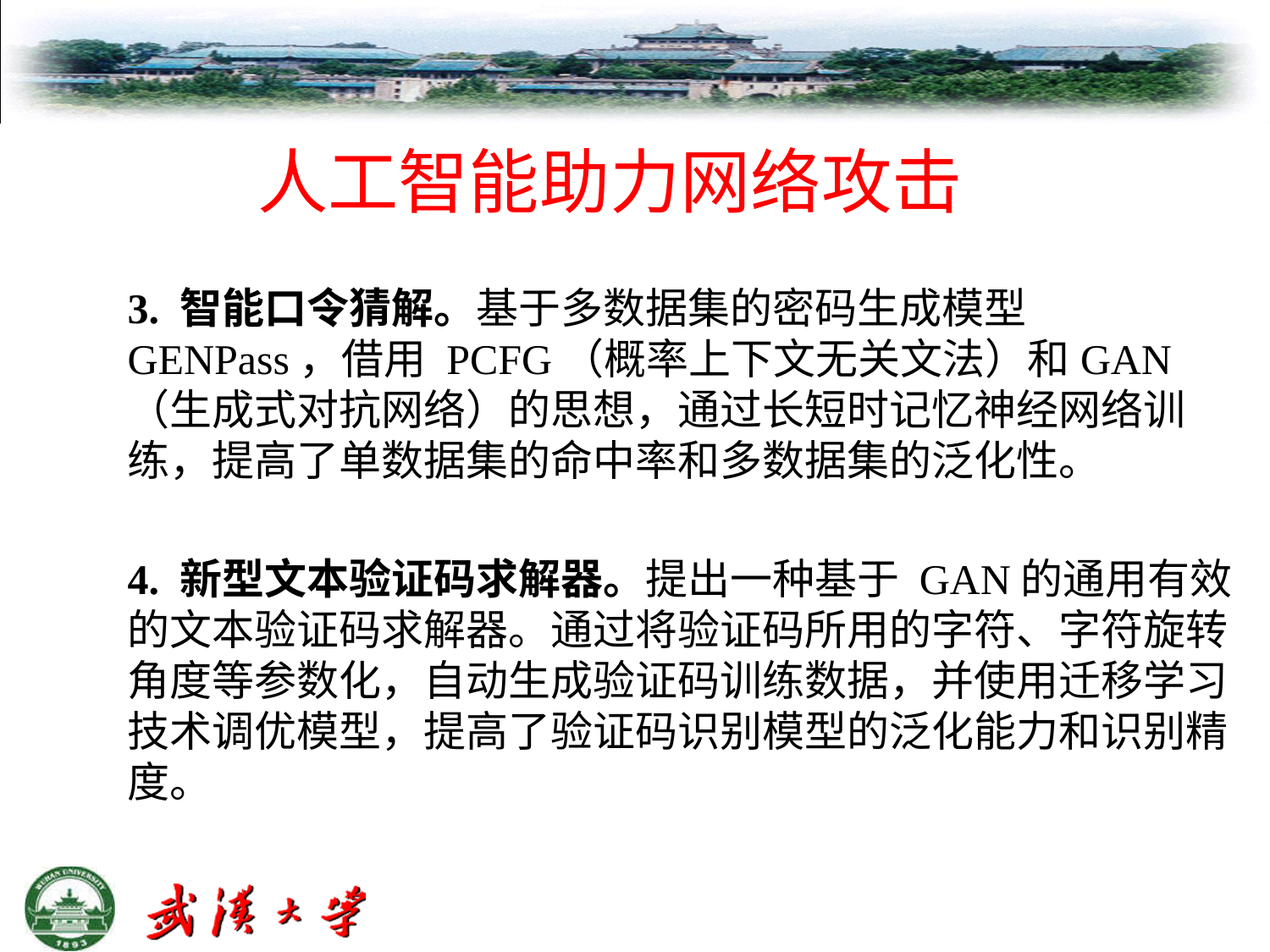

# 人工智能助力网络攻击
3. 智能口令猜解。基于多数据集的密码生成模型 GENPass，借用 PCFG（概率上下文无关文法）和GAN（生成式对抗网络）的思想，通过长短时记忆神经网络训练，提高了单数据集的命中率和多数据集的泛化性。

4. 新型文本验证码求解器。提出一种基于 GAN的通用有效的文本验证码求解器。通过将验证码所用的字符、字符旋转角度等参数化，自动生成验证码训练数据，并使用迁移学习技术调优模型，提高了验证码识别模型的泛化能力和识别精度。